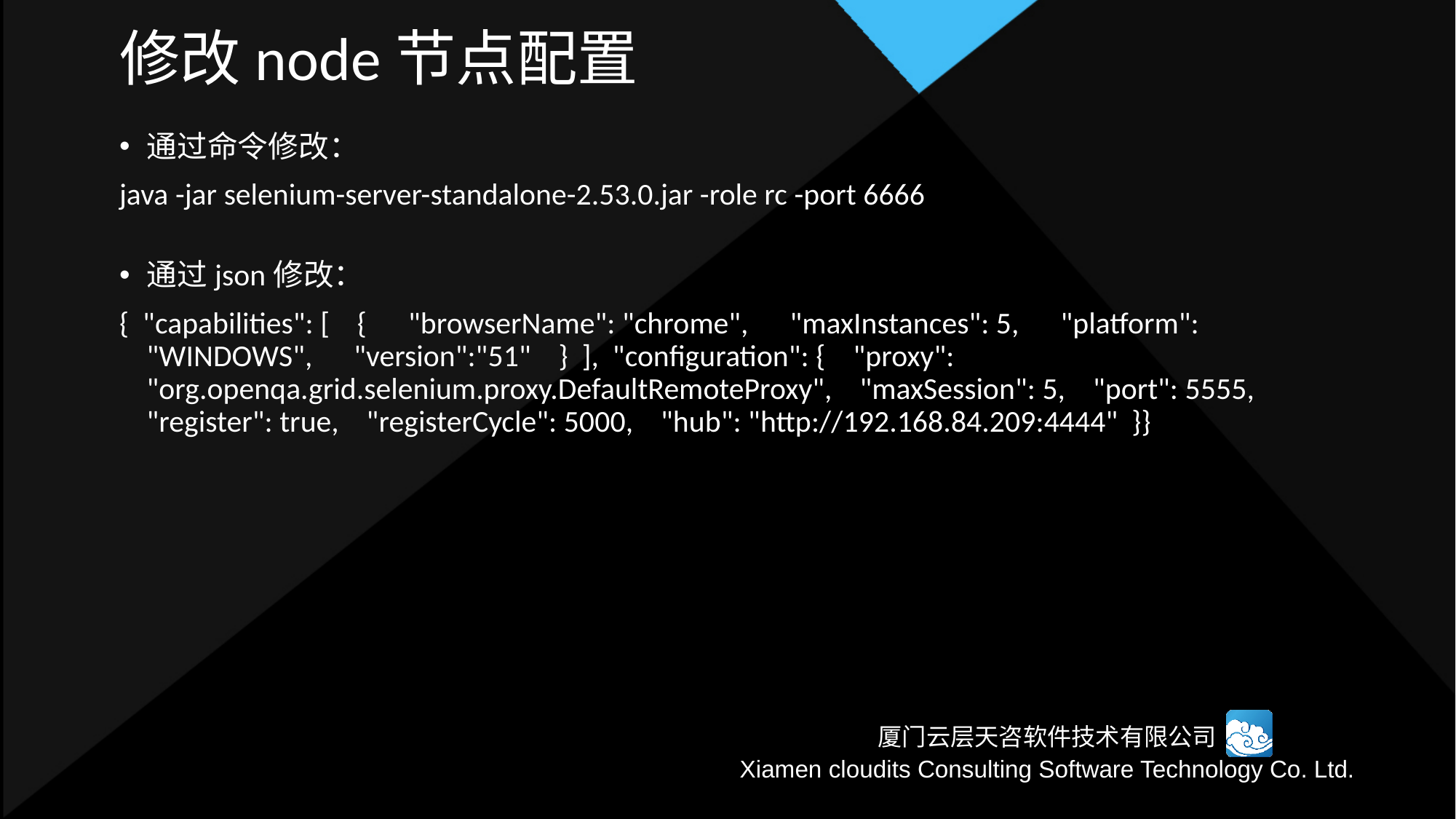

修改node节点配置
通过命令修改：
java -jar selenium-server-standalone-2.53.0.jar -role rc -port 6666
通过json修改：
{  "capabilities": [    {      "browserName": "chrome",      "maxInstances": 5,      "platform": "WINDOWS",      "version":"51"    }  ],  "configuration": {    "proxy": "org.openqa.grid.selenium.proxy.DefaultRemoteProxy",    "maxSession": 5,    "port": 5555,    "register": true,    "registerCycle": 5000,    "hub": "http://192.168.84.209:4444"  }}